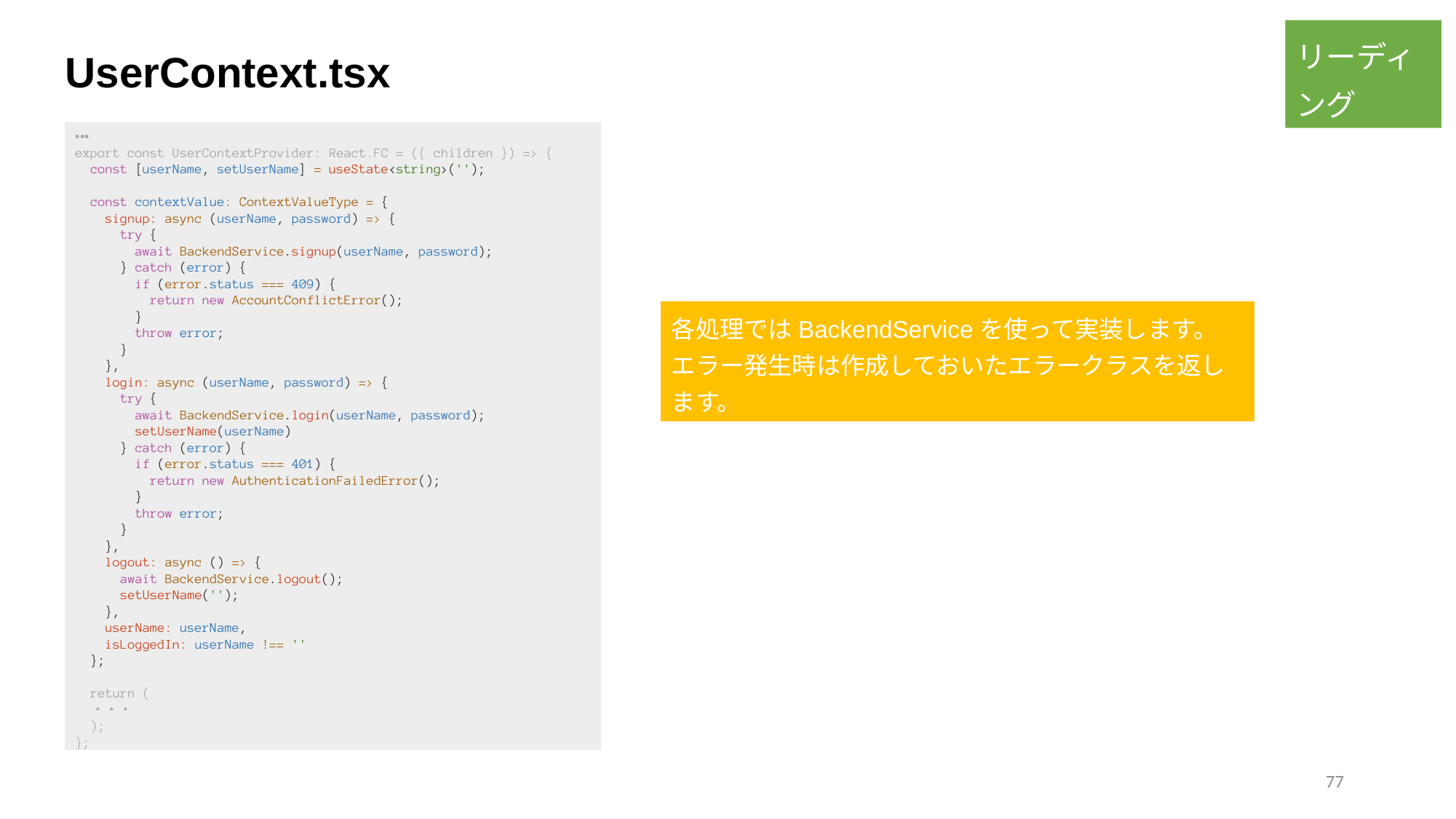

リーディング
UserContext.tsx
・・・
export const UserContextProvider: React.FC = ({ children }) => {
  const [userName, setUserName] = useState<string>('');
  const contextValue: ContextValueType = {
    signup: async (userName, password) => {
      try {
        await BackendService.signup(userName, password);
      } catch (error) {
        if (error.status === 409) {
          return new AccountConflictError();
        }
        throw error;
      }
    },
    login: async (userName, password) => {
      try {
        await BackendService.login(userName, password);
        setUserName(userName)
      } catch (error) {
        if (error.status === 401) {
          return new AuthenticationFailedError();
        }
        throw error;
      }
    },
    logout: async () => {
      await BackendService.logout();
      setUserName('');
    },
    userName: userName,
    isLoggedIn: userName !== ''
  };
  return (
    ・・・
  );
};
各処理ではBackendServiceを使って実装します。
エラー発生時は作成しておいたエラークラスを返します。
77